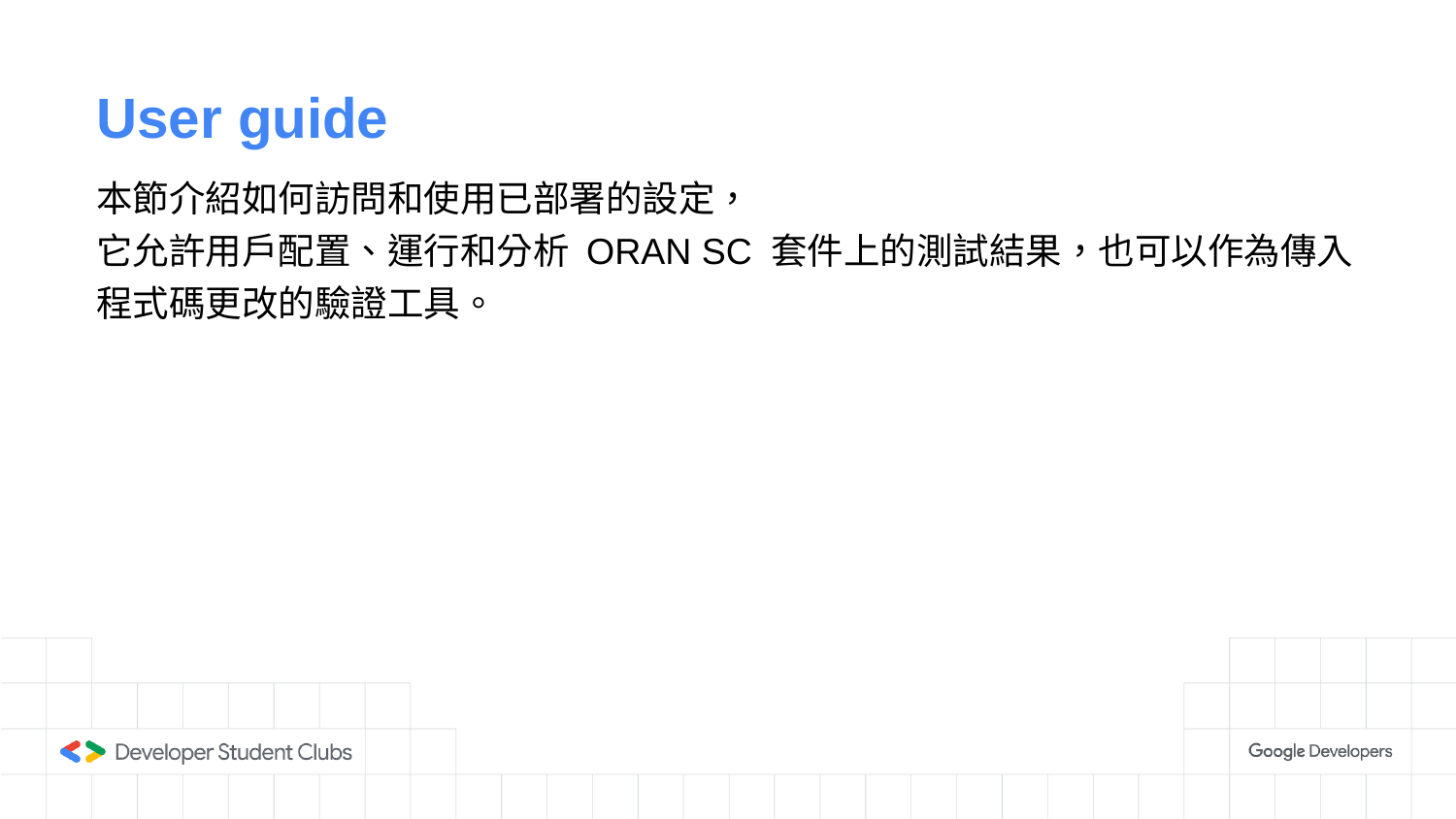

# User guide
本節介紹如何訪問和使用已部署的設定，
它允許用戶配置、運行和分析 ORAN SC 套件上的測試結果，也可以作為傳入程式碼更改的驗證工具。